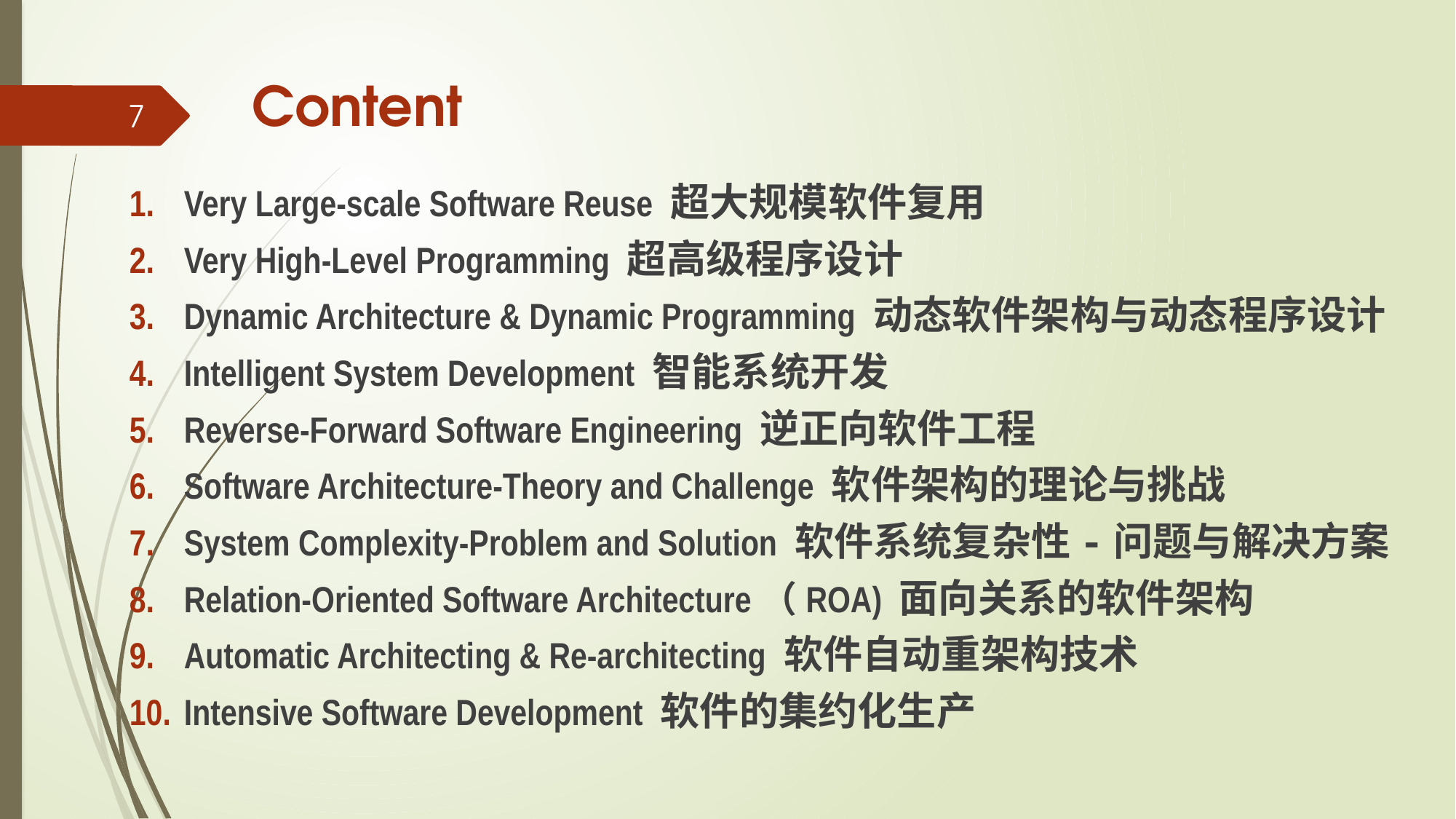

# Content
7
Very Large-scale Software Reuse 超大规模软件复用
Very High-Level Programming 超高级程序设计
Dynamic Architecture & Dynamic Programming 动态软件架构与动态程序设计
Intelligent System Development 智能系统开发
Reverse-Forward Software Engineering 逆正向软件工程
Software Architecture-Theory and Challenge 软件架构的理论与挑战
System Complexity-Problem and Solution 软件系统复杂性-问题与解决方案
Relation-Oriented Software Architecture（ROA) 面向关系的软件架构
Automatic Architecting & Re-architecting 软件自动重架构技术
Intensive Software Development 软件的集约化生产